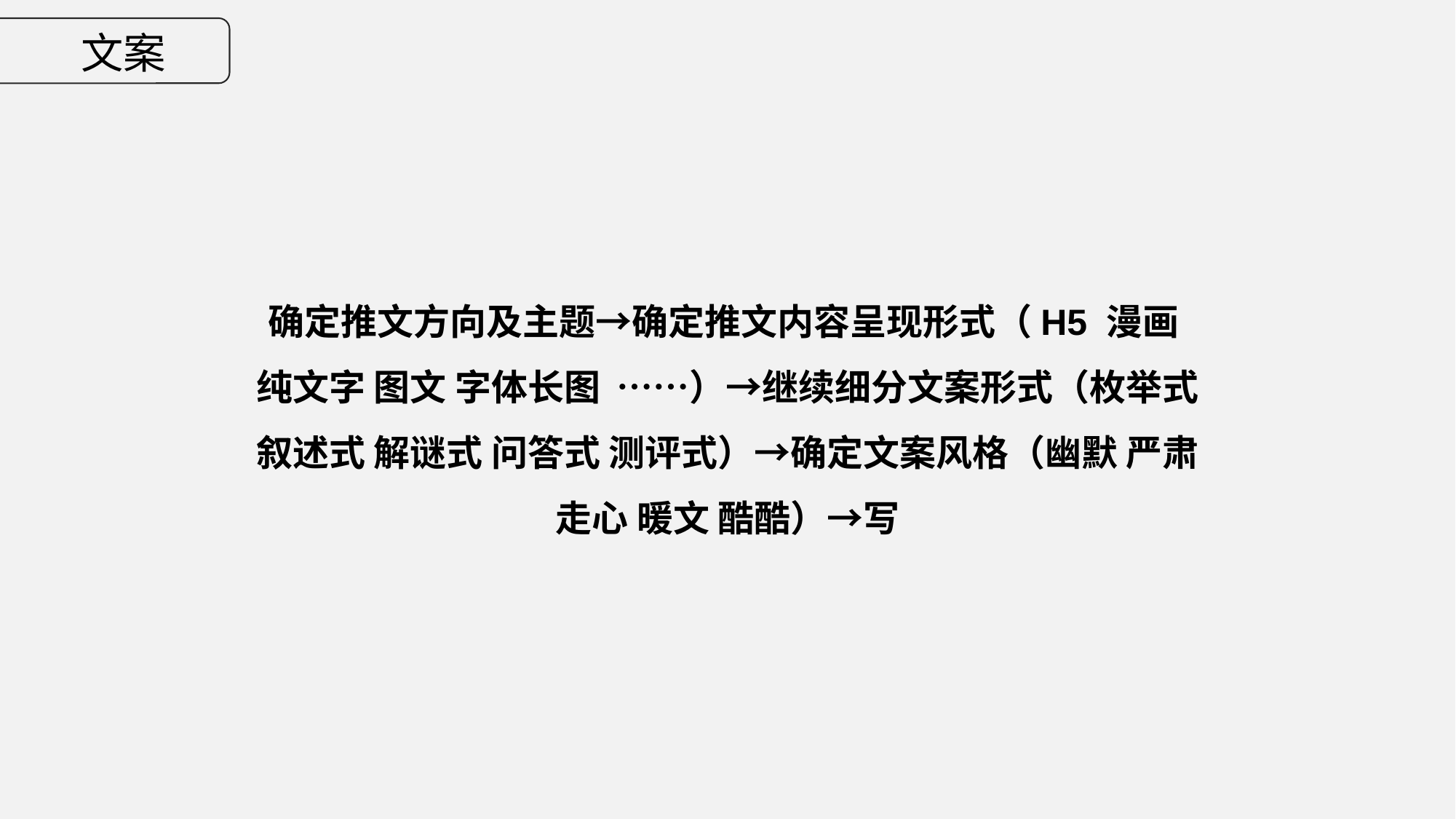

文案
确定推文方向及主题→确定推文内容呈现形式（H5 漫画  纯文字 图文 字体长图  ……）→继续细分文案形式（枚举式 叙述式 解谜式 问答式 测评式）→确定文案风格（幽默 严肃 走心 暖文 酷酷）→写